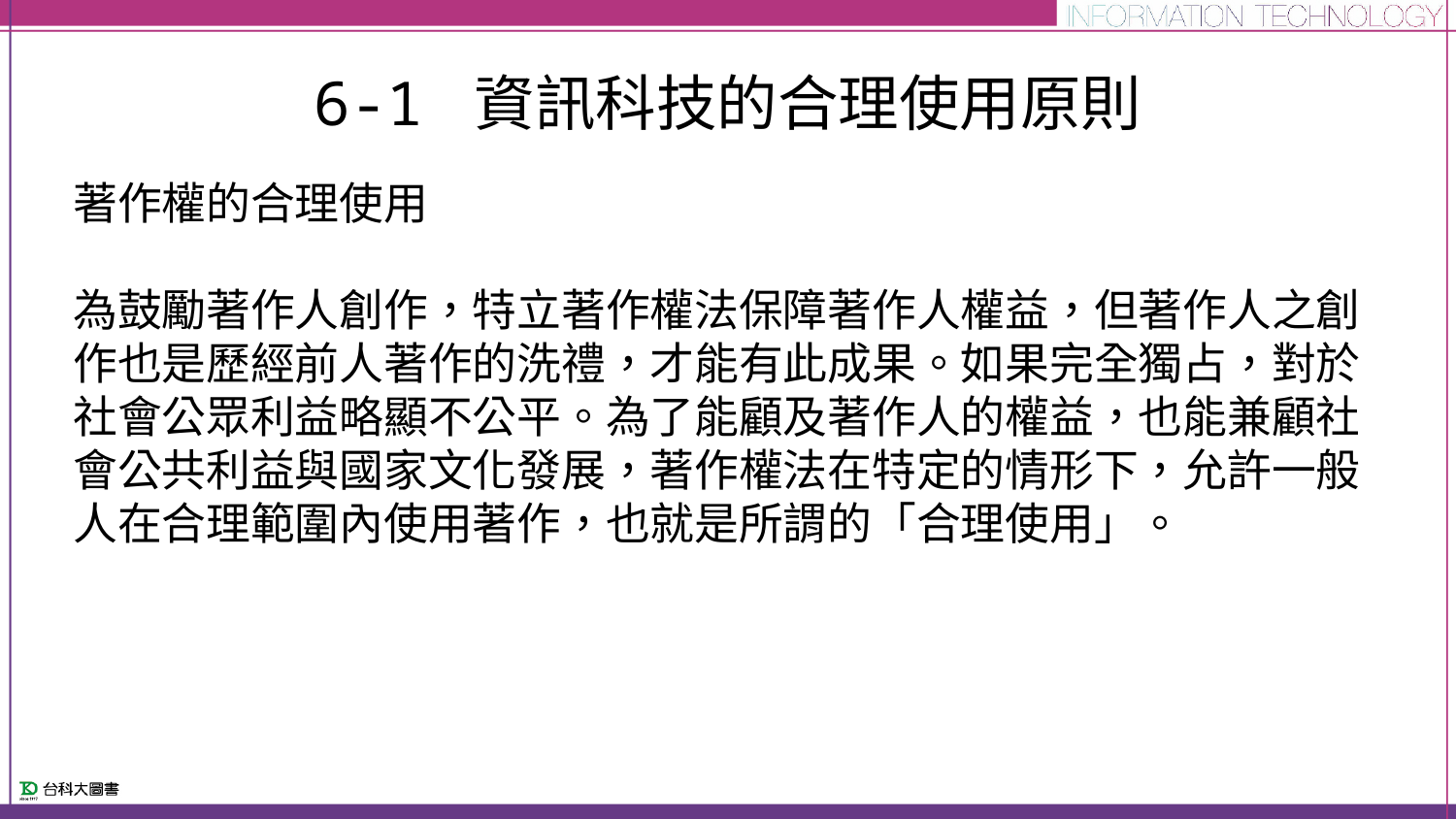

# 6-1 資訊科技的合理使用原則
著作權的合理使用

為鼓勵著作人創作，特立著作權法保障著作人權益，但著作人之創作也是歷經前人著作的洗禮，才能有此成果。如果完全獨占，對於社會公眾利益略顯不公平。為了能顧及著作人的權益，也能兼顧社會公共利益與國家文化發展，著作權法在特定的情形下，允許一般人在合理範圍內使用著作，也就是所謂的「合理使用」。